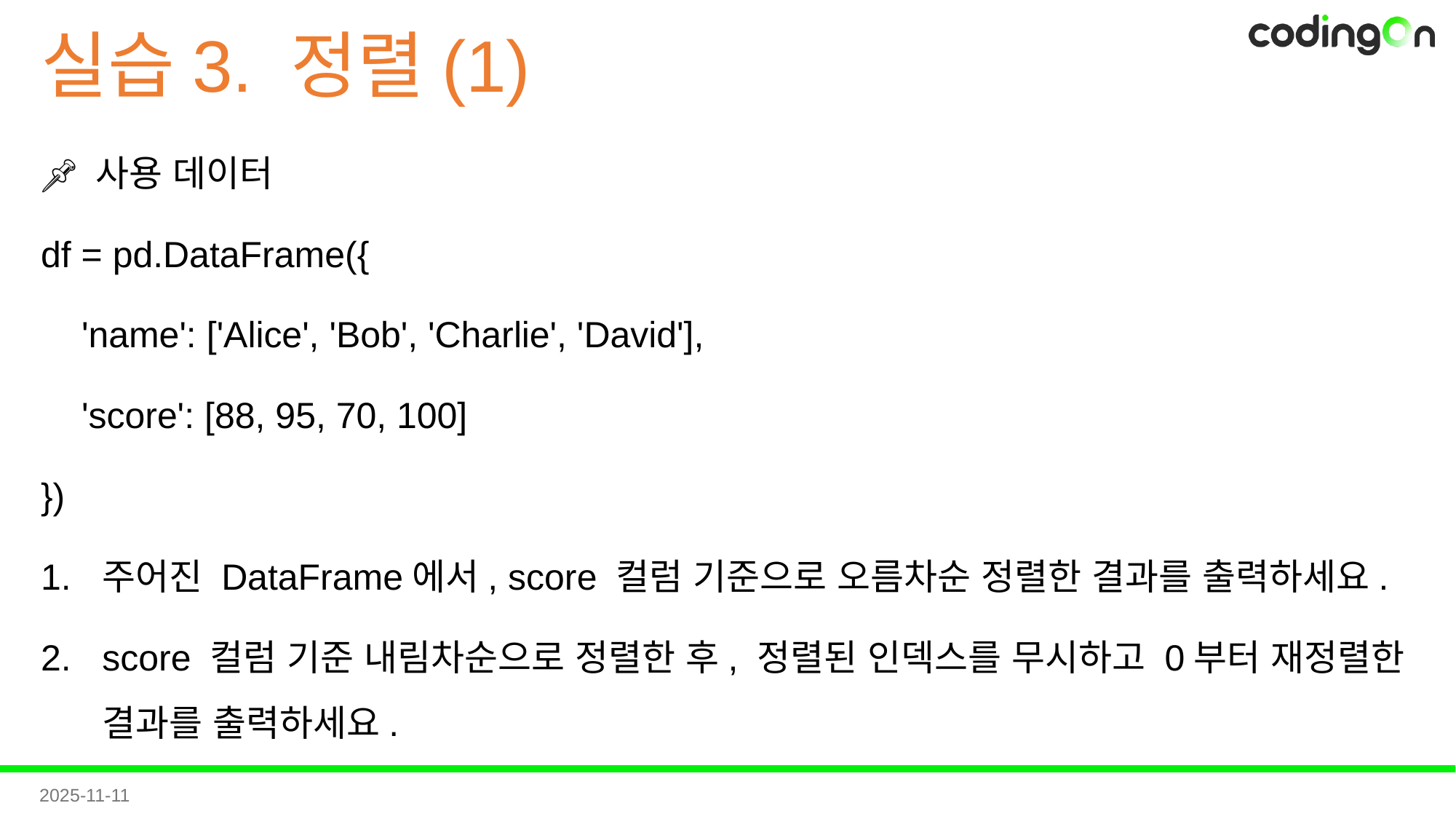

# 실습3. 정렬(1)
📌 사용 데이터
df = pd.DataFrame({
    'name': ['Alice', 'Bob', 'Charlie', 'David'],
    'score': [88, 95, 70, 100]
})
주어진 DataFrame에서, score 컬럼 기준으로 오름차순 정렬한 결과를 출력하세요.
score 컬럼 기준 내림차순으로 정렬한 후, 정렬된 인덱스를 무시하고 0부터 재정렬한 결과를 출력하세요.
2025-11-11